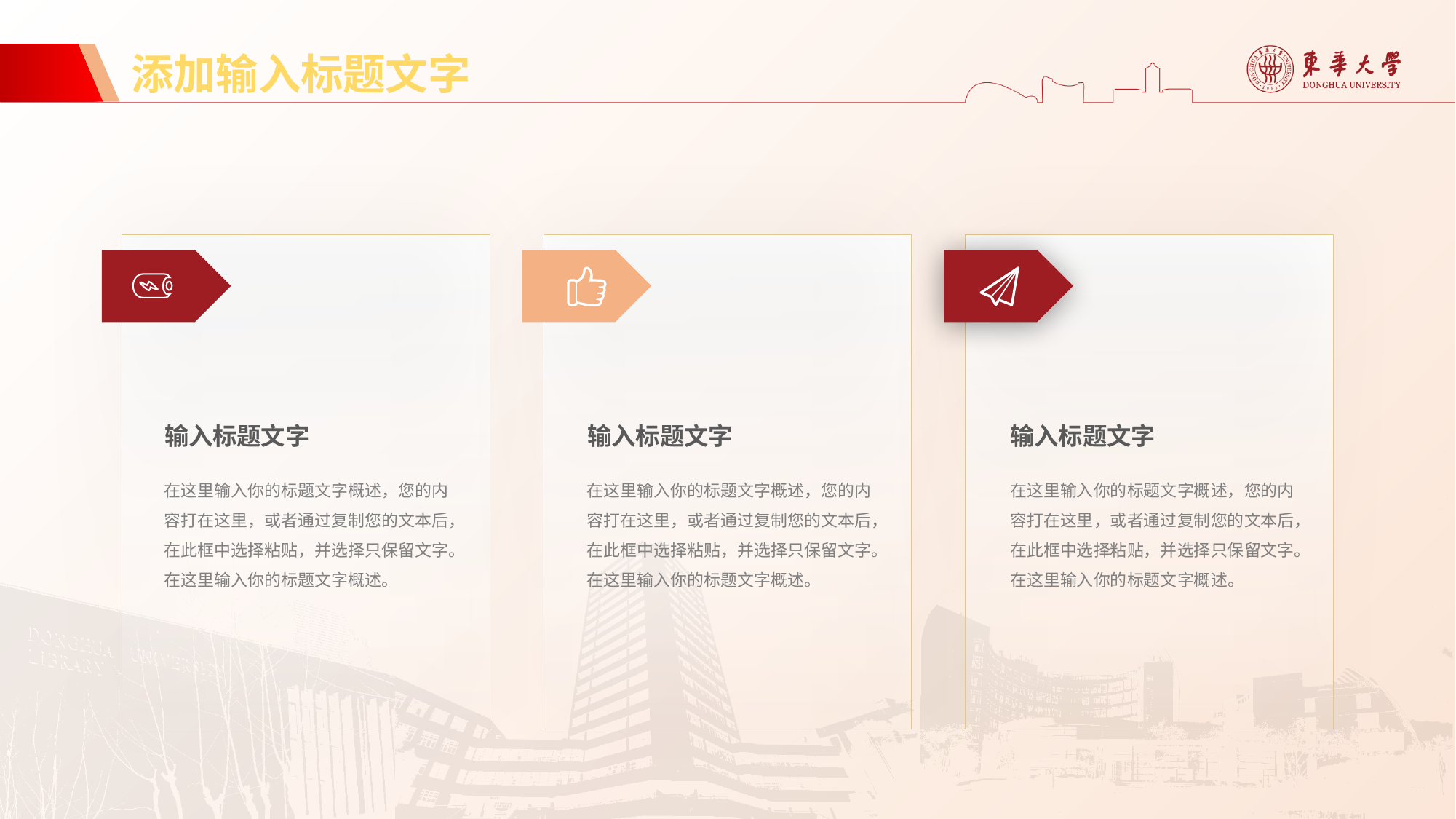

添加输入标题文字

输入标题文字
输入标题文字
输入标题文字
在这里输入你的标题文字概述，您的内容打在这里，或者通过复制您的文本后，在此框中选择粘贴，并选择只保留文字。在这里输入你的标题文字概述。
在这里输入你的标题文字概述，您的内容打在这里，或者通过复制您的文本后，在此框中选择粘贴，并选择只保留文字。在这里输入你的标题文字概述。

在这里输入你的标题文字概述，您的内容打在这里，或者通过复制您的文本后，在此框中选择粘贴，并选择只保留文字。在这里输入你的标题文字概述。